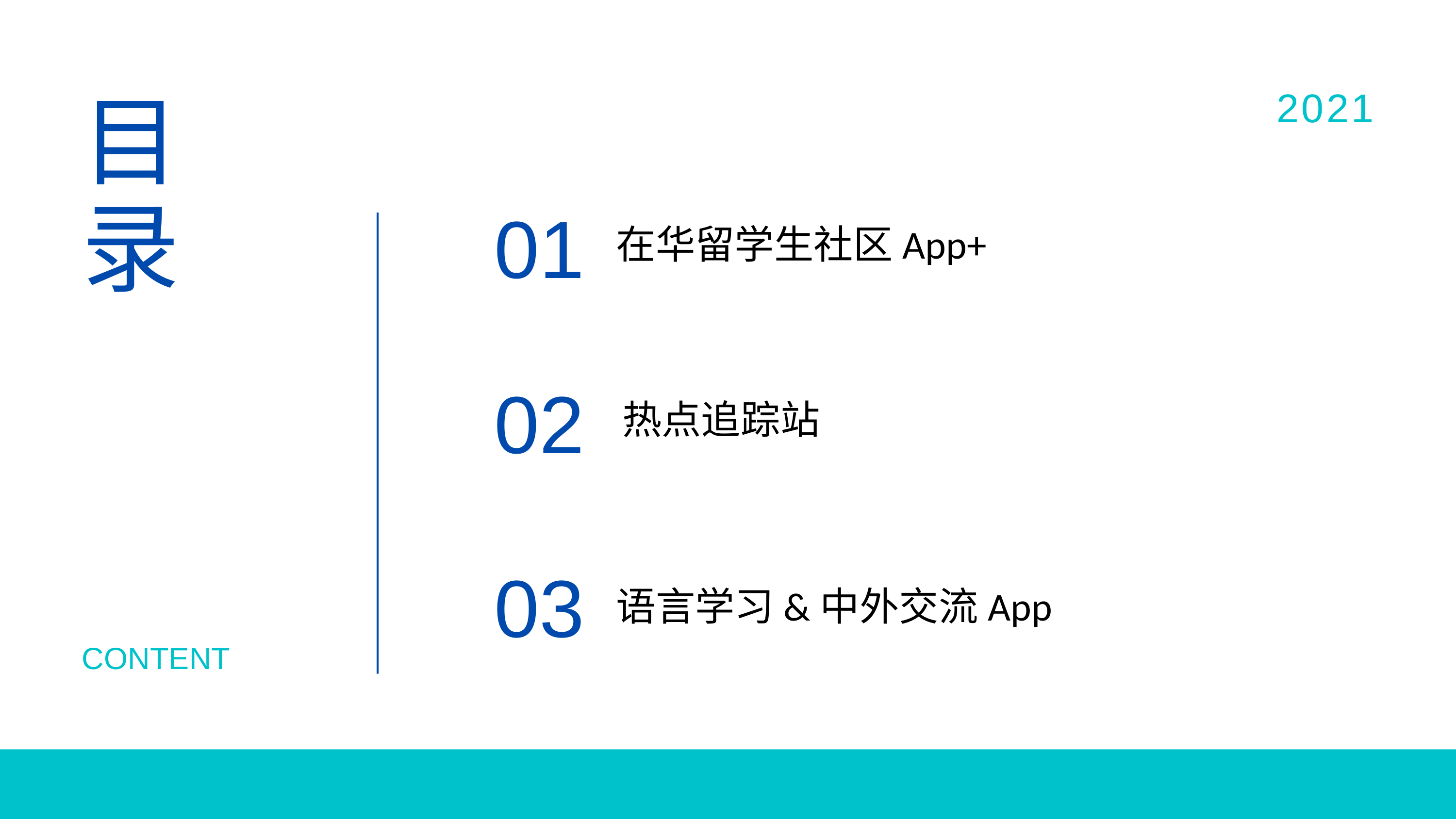

2021
目
录
01
在华留学生社区App+
02
热点追踪站

03
语言学习&中外交流App
CONTENT